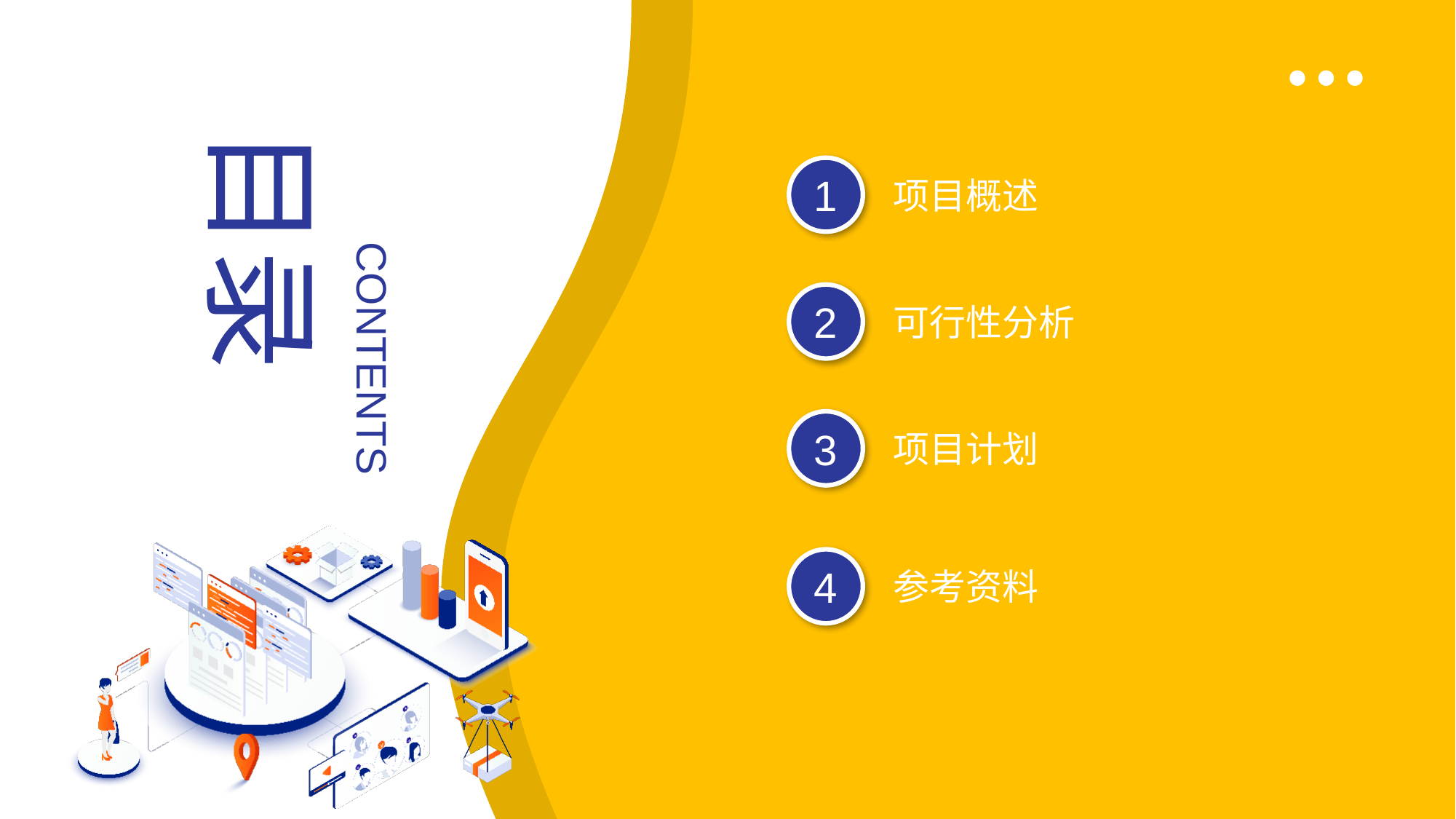

目录
CONTENTS
1
项目概述
2
可行性分析
3
项目计划
4
参考资料